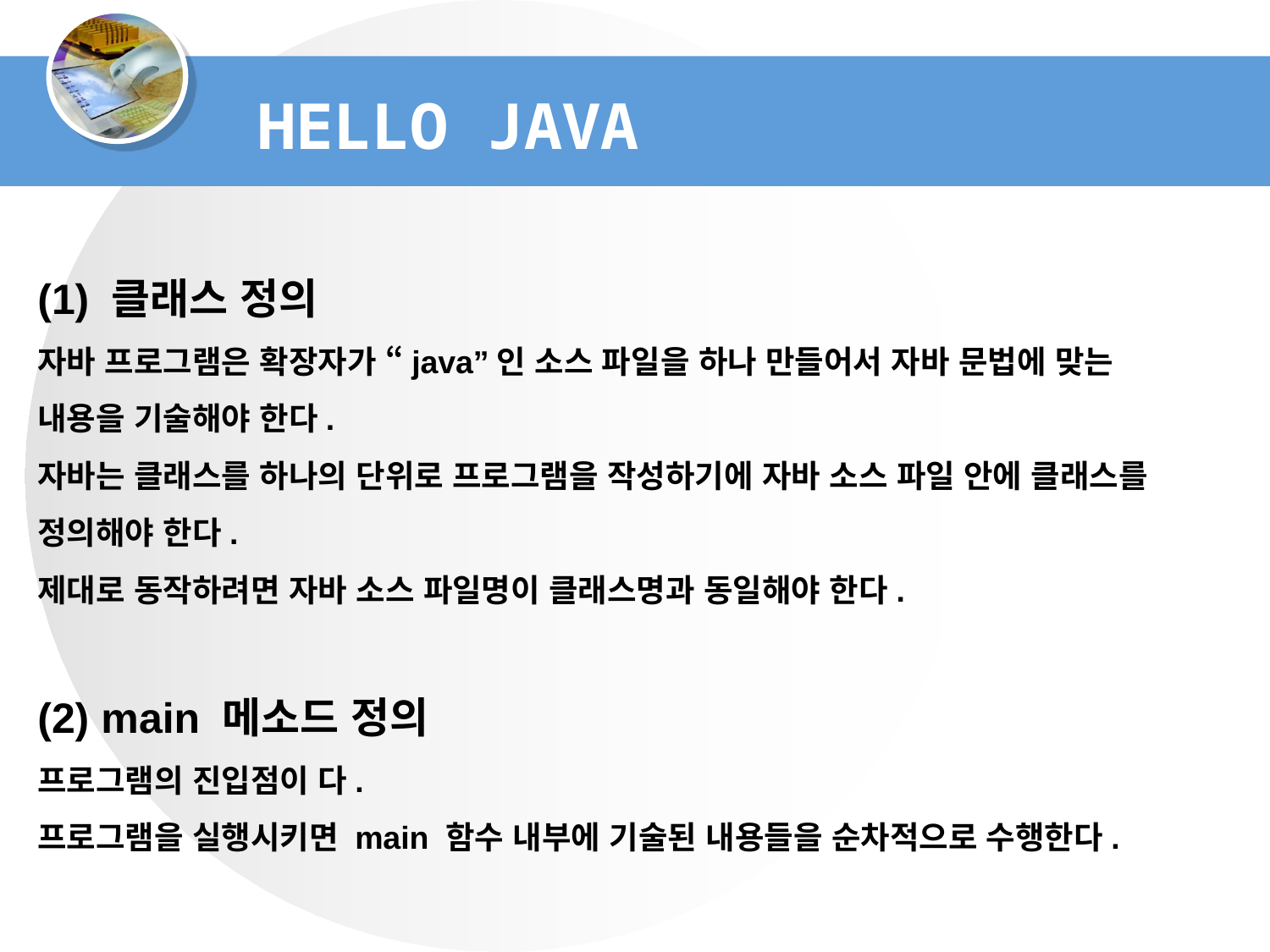

Hello Java
(1) 클래스 정의
자바 프로그램은 확장자가 “java”인 소스 파일을 하나 만들어서 자바 문법에 맞는 내용을 기술해야 한다.
자바는 클래스를 하나의 단위로 프로그램을 작성하기에 자바 소스 파일 안에 클래스를 정의해야 한다.
제대로 동작하려면 자바 소스 파일명이 클래스명과 동일해야 한다.
(2) main 메소드 정의
프로그램의 진입점이 다.
프로그램을 실행시키면 main 함수 내부에 기술된 내용들을 순차적으로 수행한다.